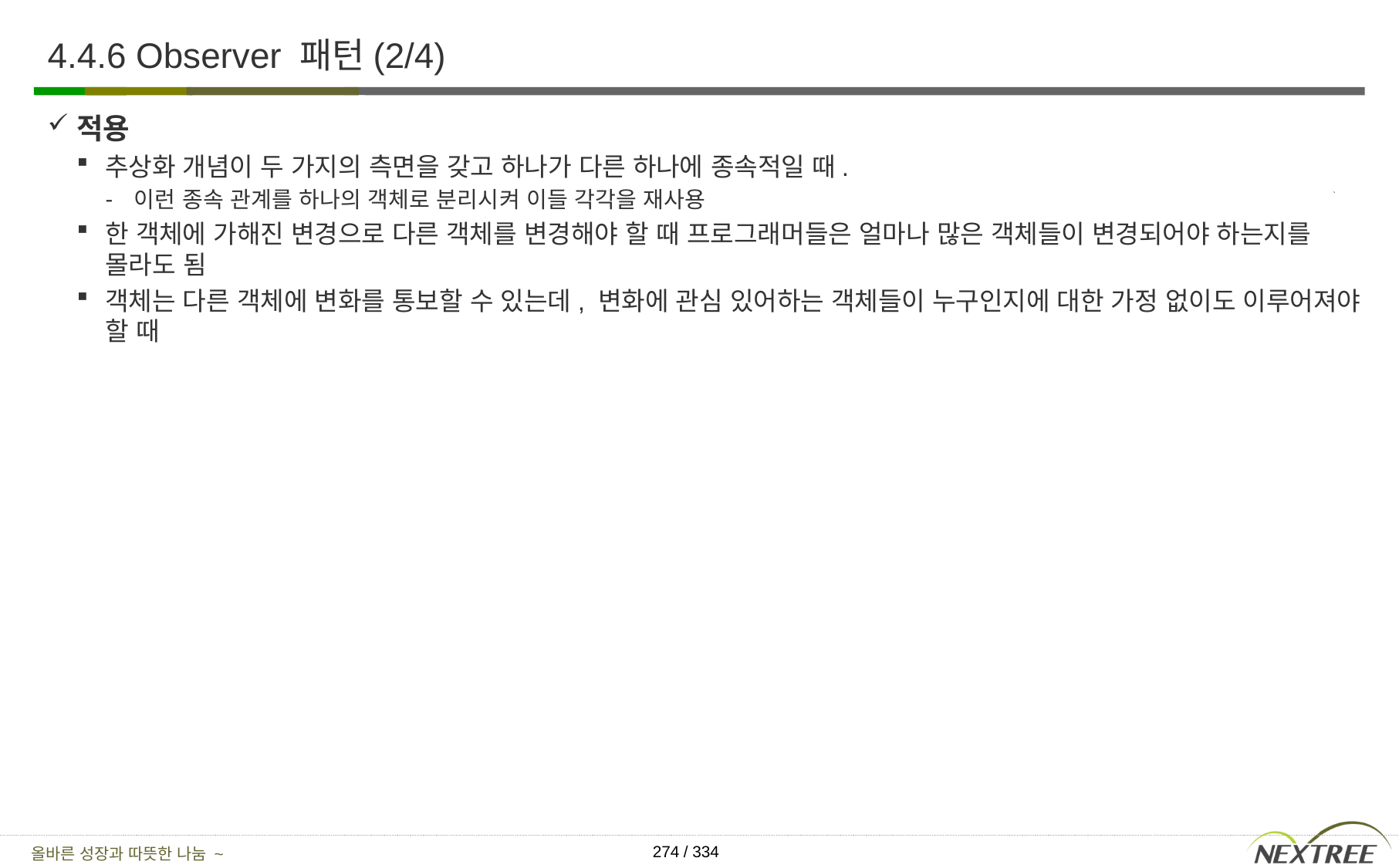

# 4.4.6 Observer 패턴(2/4)
적용
추상화 개념이 두 가지의 측면을 갖고 하나가 다른 하나에 종속적일 때.
이런 종속 관계를 하나의 객체로 분리시켜 이들 각각을 재사용
한 객체에 가해진 변경으로 다른 객체를 변경해야 할 때 프로그래머들은 얼마나 많은 객체들이 변경되어야 하는지를 몰라도 됨
객체는 다른 객체에 변화를 통보할 수 있는데, 변화에 관심 있어하는 객체들이 누구인지에 대한 가정 없이도 이루어져야 할 때